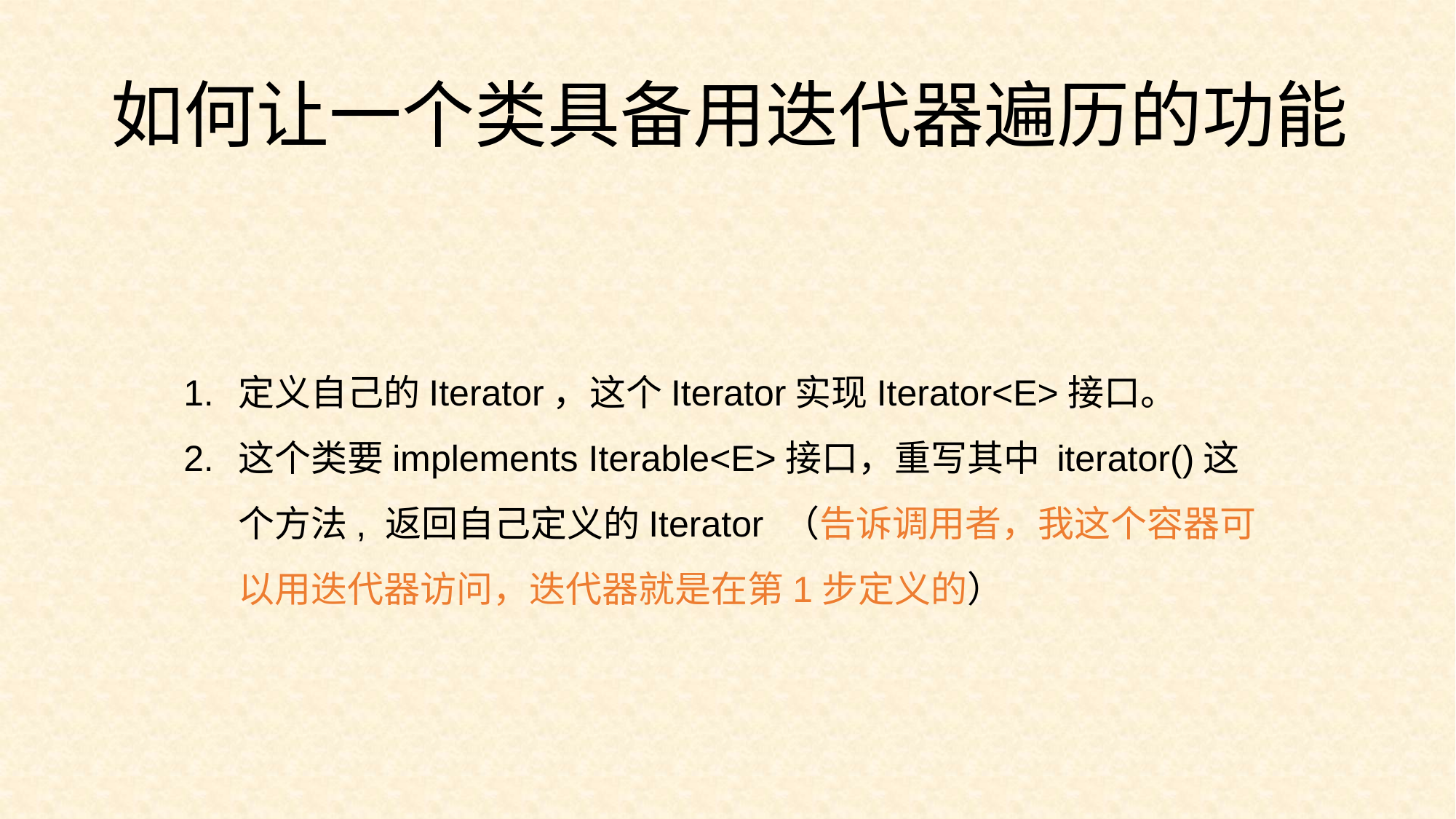

如何让一个类具备用迭代器遍历的功能
定义自己的Iterator，这个Iterator实现Iterator<E>接口。
这个类要implements Iterable<E>接口，重写其中 iterator()这个方法, 返回自己定义的Iterator （告诉调用者，我这个容器可以用迭代器访问，迭代器就是在第1步定义的）